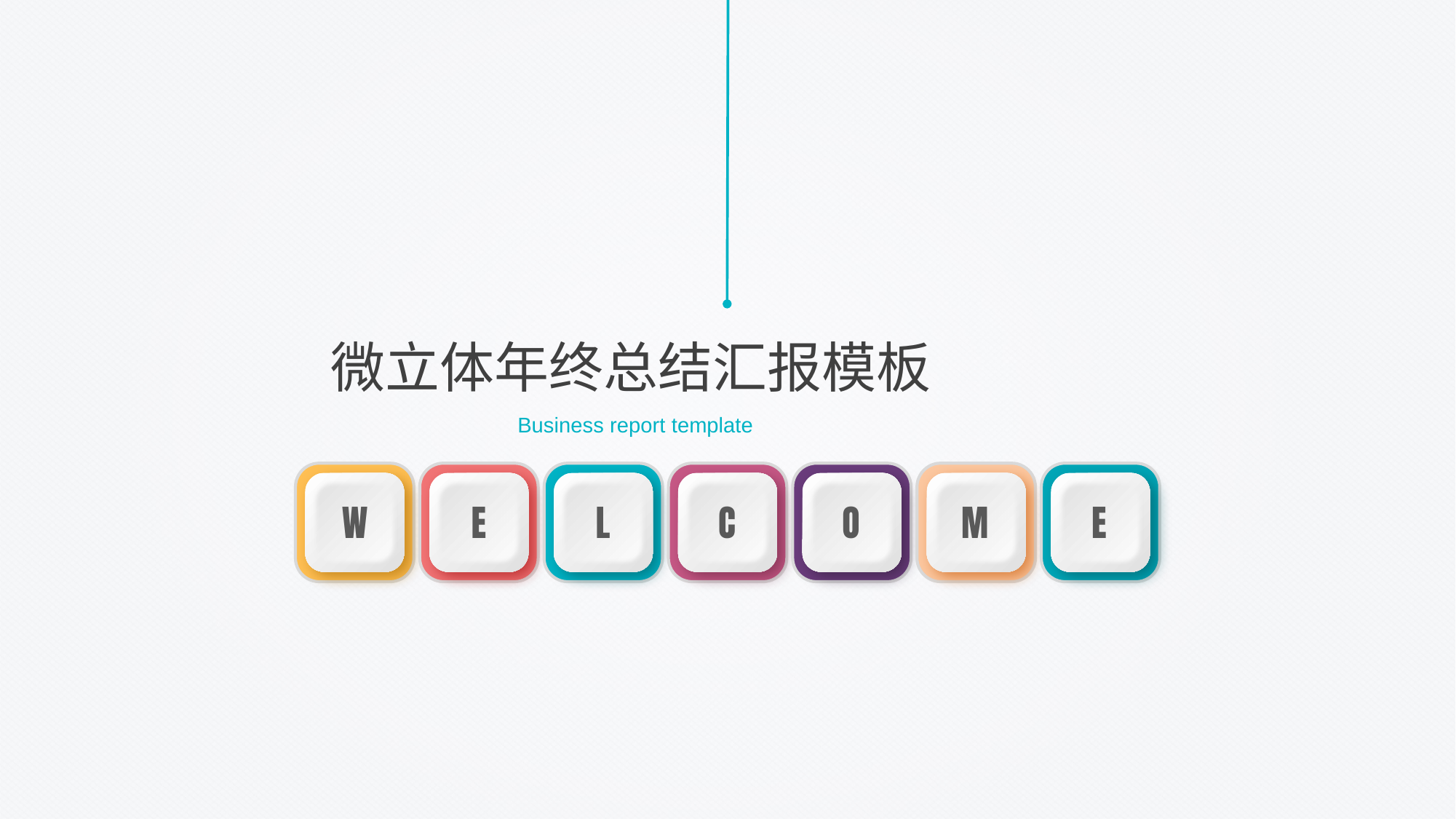

微立体年终总结汇报模板
Business report template

W
E
L
C
O
M
E